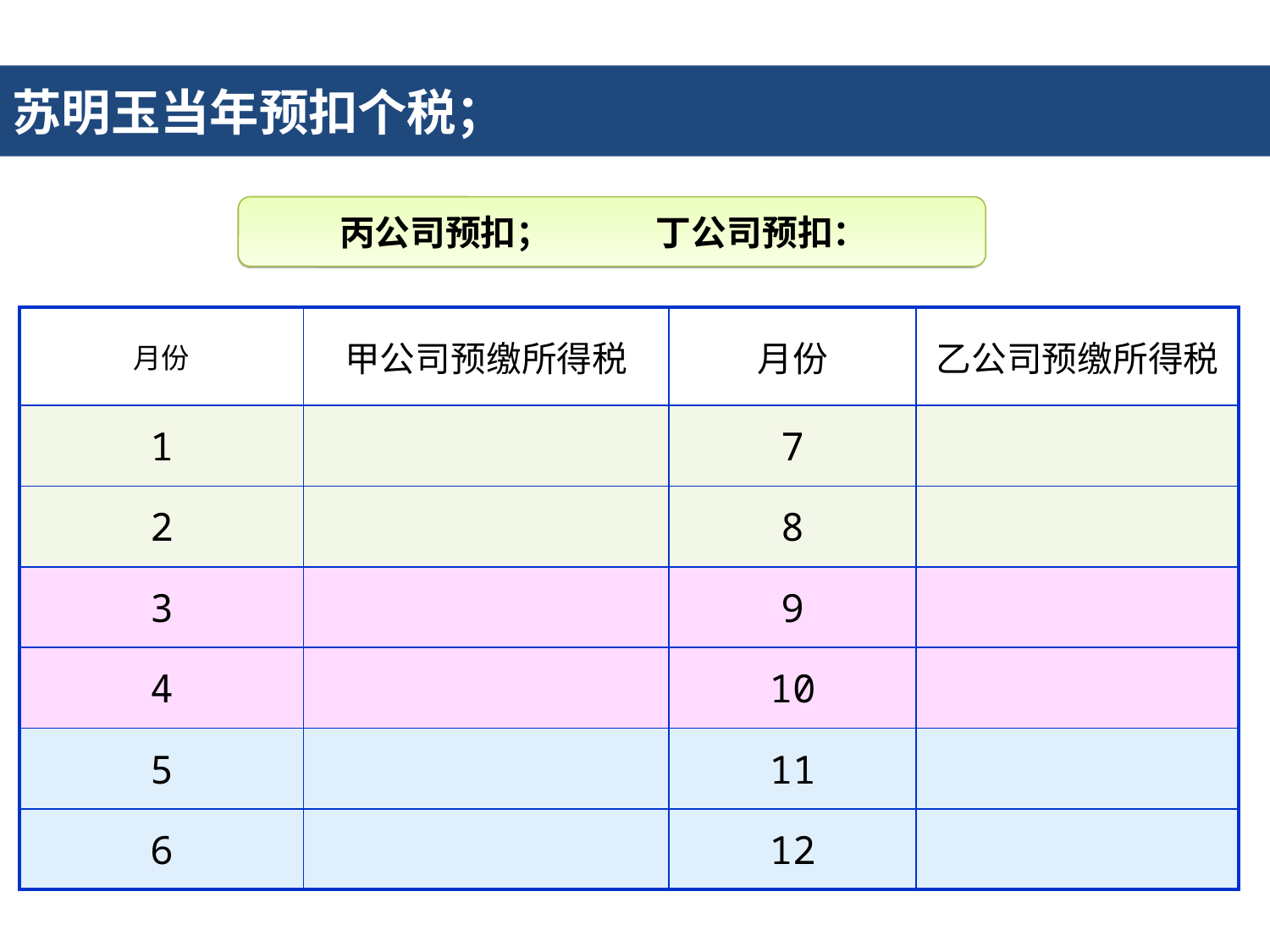

1.全年全一次性奖金
苏明玉当年预扣个税；
丙公司预扣；             丁公司预扣：
| 月份 | 甲公司预缴所得税 | 月份 | 乙公司预缴所得税 |
| --- | --- | --- | --- |
| 1 |  | 7 |  |
| 2 |  | 8 |  |
| 3 |  | 9 |  |
| 4 |  | 10 |  |
| 5 |  | 11 |  |
| 6 |  | 12 |  |